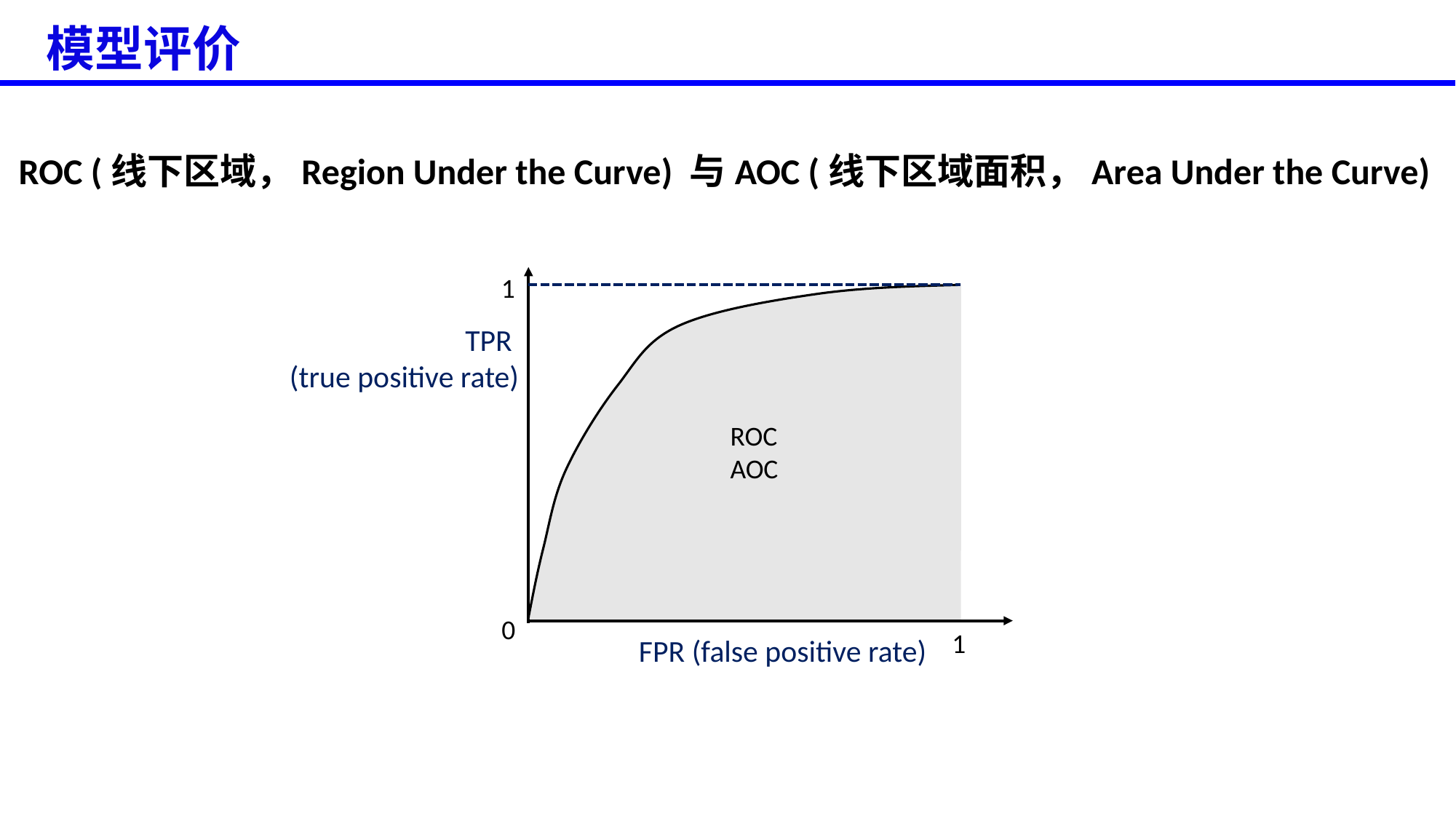

模型评价
ROC (线下区域，Region Under the Curve) 与AOC (线下区域面积，Area Under the Curve)
1

TPR
(true positive rate)
ROC
AOC
FPR (false positive rate)
0
1